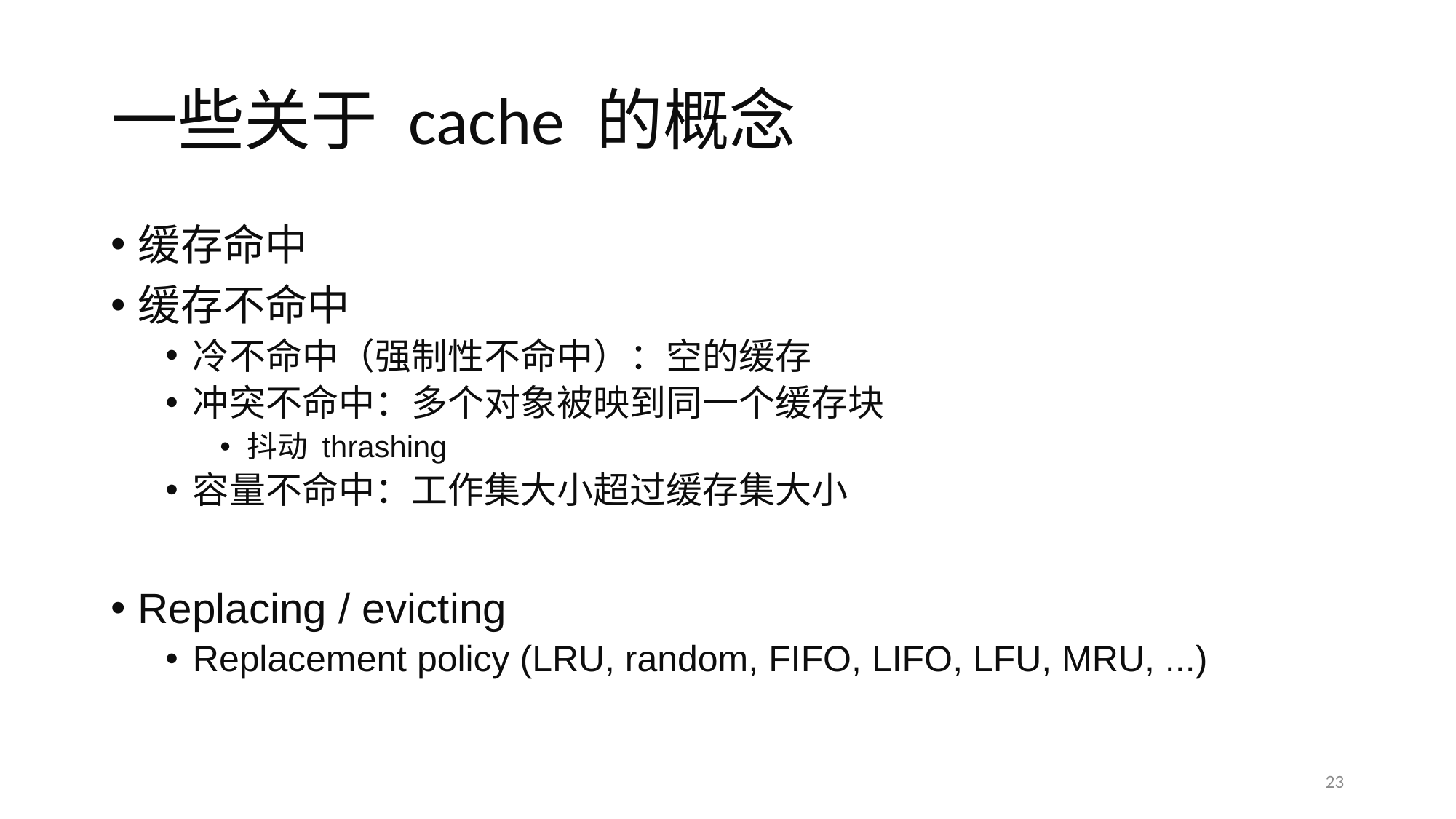

# 一些关于 cache 的概念
缓存命中
缓存不命中
冷不命中（强制性不命中）：空的缓存
冲突不命中：多个对象被映到同一个缓存块
抖动 thrashing
容量不命中：工作集大小超过缓存集大小

Replacing / evicting
Replacement policy (LRU, random, FIFO, LIFO, LFU, MRU, ...)

23